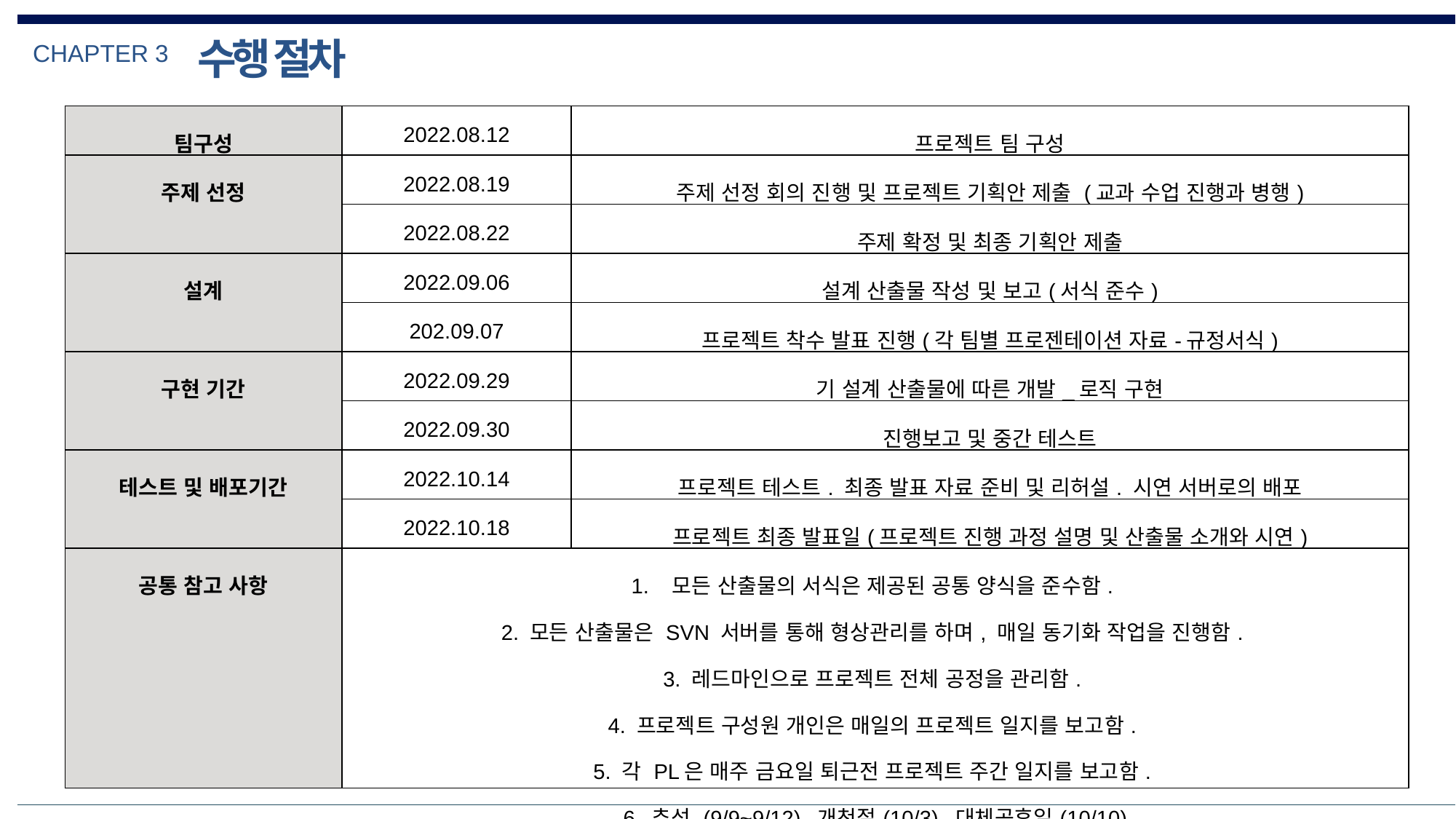

수행 절차
CHAPTER 3
| 팀구성 | 2022.08.12 | 프로젝트 팀 구성 |
| --- | --- | --- |
| 주제 선정 | 2022.08.19 | 주제 선정 회의 진행 및 프로젝트 기획안 제출 (교과 수업 진행과 병행) |
|  | 2022.08.22 | 주제 확정 및 최종 기획안 제출 |
| 설계 | 2022.09.06 | 설계 산출물 작성 및 보고(서식 준수) |
|  | 202.09.07 | 프로젝트 착수 발표 진행(각 팀별 프로젠테이션 자료-규정서식) |
| 구현 기간 | 2022.09.29 | 기 설계 산출물에 따른 개발\_로직 구현 |
|  | 2022.09.30 | 진행보고 및 중간 테스트 |
| 테스트 및 배포기간 | 2022.10.14 | 프로젝트 테스트. 최종 발표 자료 준비 및 리허설. 시연 서버로의 배포 |
|  | 2022.10.18 | 프로젝트 최종 발표일(프로젝트 진행 과정 설명 및 산출물 소개와 시연) |
| 공통 참고 사항 | 모든 산출물의 서식은 제공된 공통 양식을 준수함. 2. 모든 산출물은 SVN 서버를 통해 형상관리를 하며, 매일 동기화 작업을 진행함. 3. 레드마인으로 프로젝트 전체 공정을 관리함. 4. 프로젝트 구성원 개인은 매일의 프로젝트 일지를 보고함. 5. 각 PL은 매주 금요일 퇴근전 프로젝트 주간 일지를 보고함. 6. 추석 (9/9~9/12), 개천절(10/3), 대체공휴일(10/10) |  |